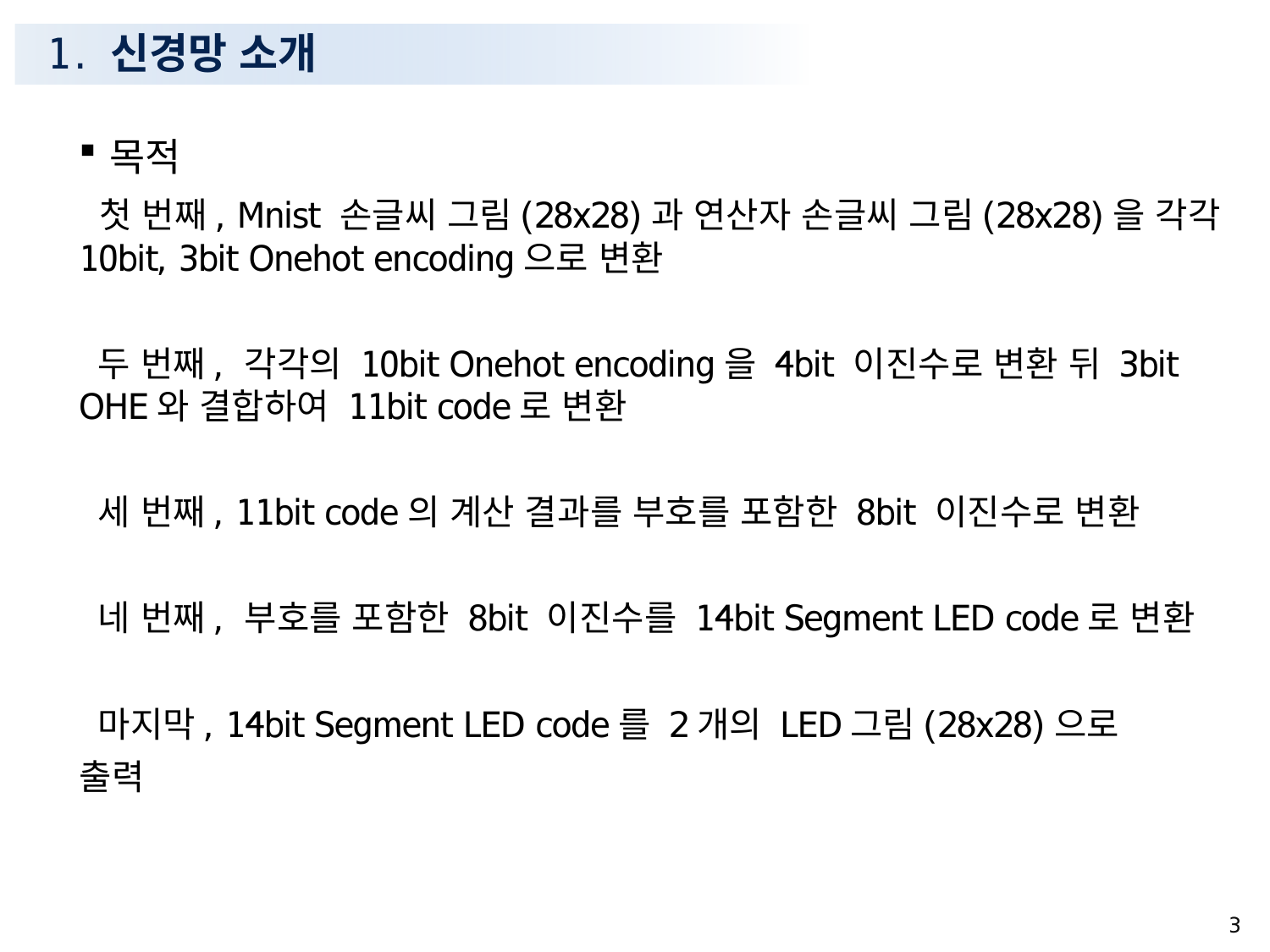

# 1. 신경망 소개
목적
 첫 번째, Mnist 손글씨 그림(28x28)과 연산자 손글씨 그림(28x28)을 각각 10bit, 3bit Onehot encoding으로 변환

 두 번째, 각각의 10bit Onehot encoding을 4bit 이진수로 변환 뒤 3bit OHE와 결합하여 11bit code로 변환

 세 번째, 11bit code의 계산 결과를 부호를 포함한 8bit 이진수로 변환

 네 번째, 부호를 포함한 8bit 이진수를 14bit Segment LED code로 변환

 마지막, 14bit Segment LED code를 2개의 LED그림(28x28)으로
출력

3